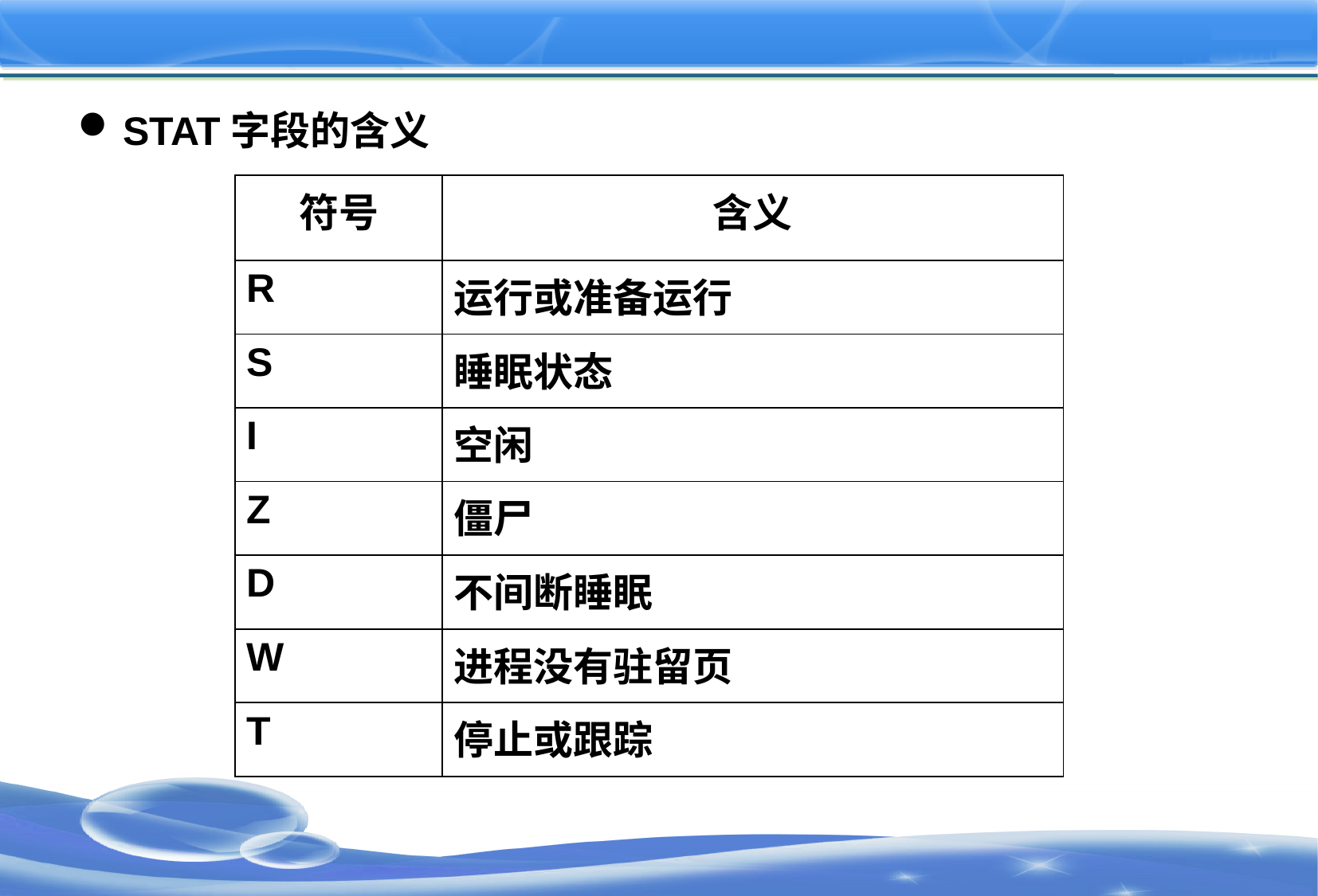

#
STAT字段的含义
| 符号 | 含义 |
| --- | --- |
| R | 运行或准备运行 |
| S | 睡眠状态 |
| I | 空闲 |
| Z | 僵尸 |
| D | 不间断睡眠 |
| W | 进程没有驻留页 |
| T | 停止或跟踪 |